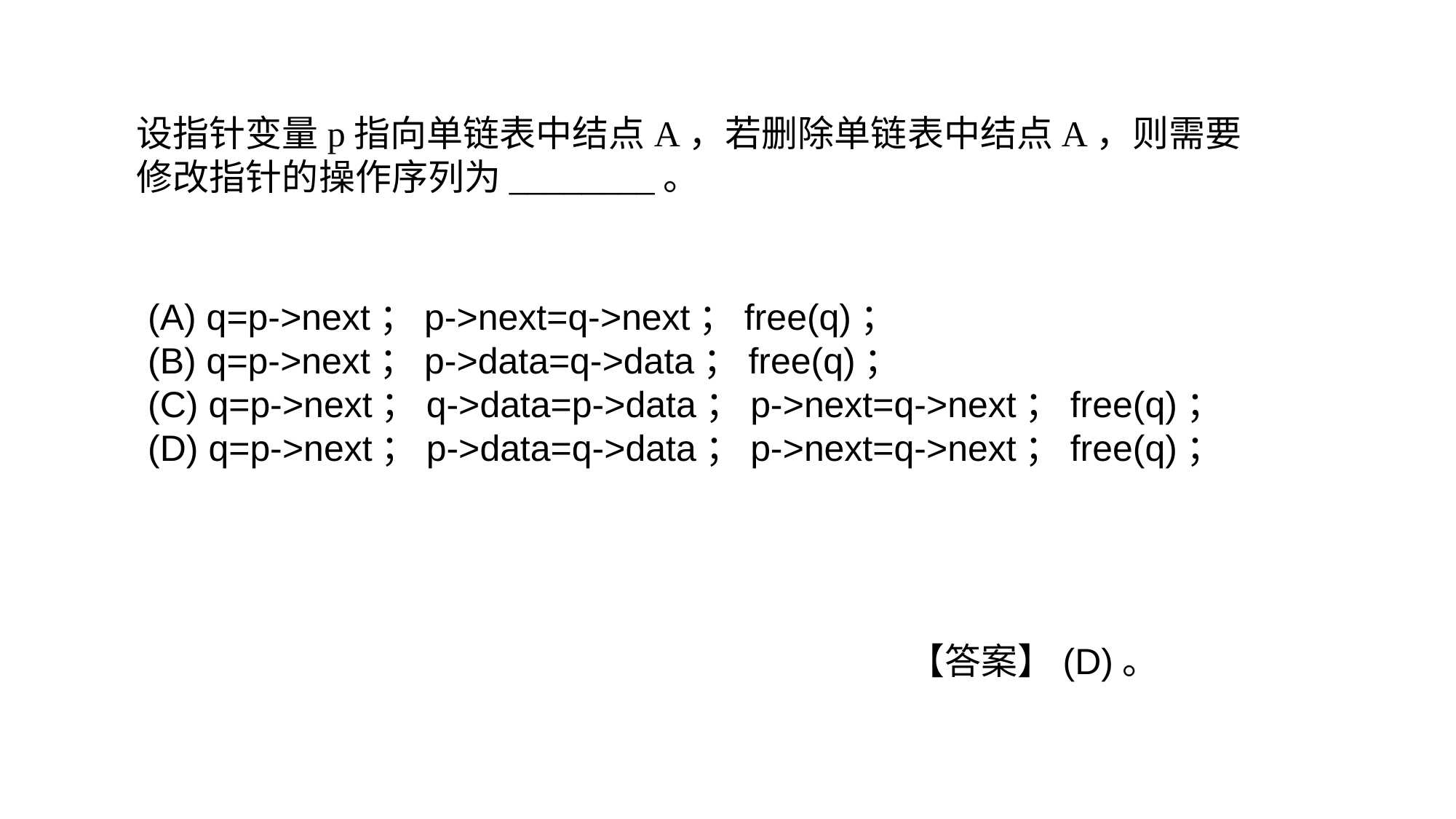

设指针变量p指向单链表中结点A，若删除单链表中结点A，则需要修改指针的操作序列为________。
(A) q=p->next；p->next=q->next；free(q)；
(B) q=p->next；p->data=q->data；free(q)；
(C) q=p->next；q->data=p->data；p->next=q->next；free(q)；
(D) q=p->next；p->data=q->data；p->next=q->next；free(q)；
 【答案】(D)。